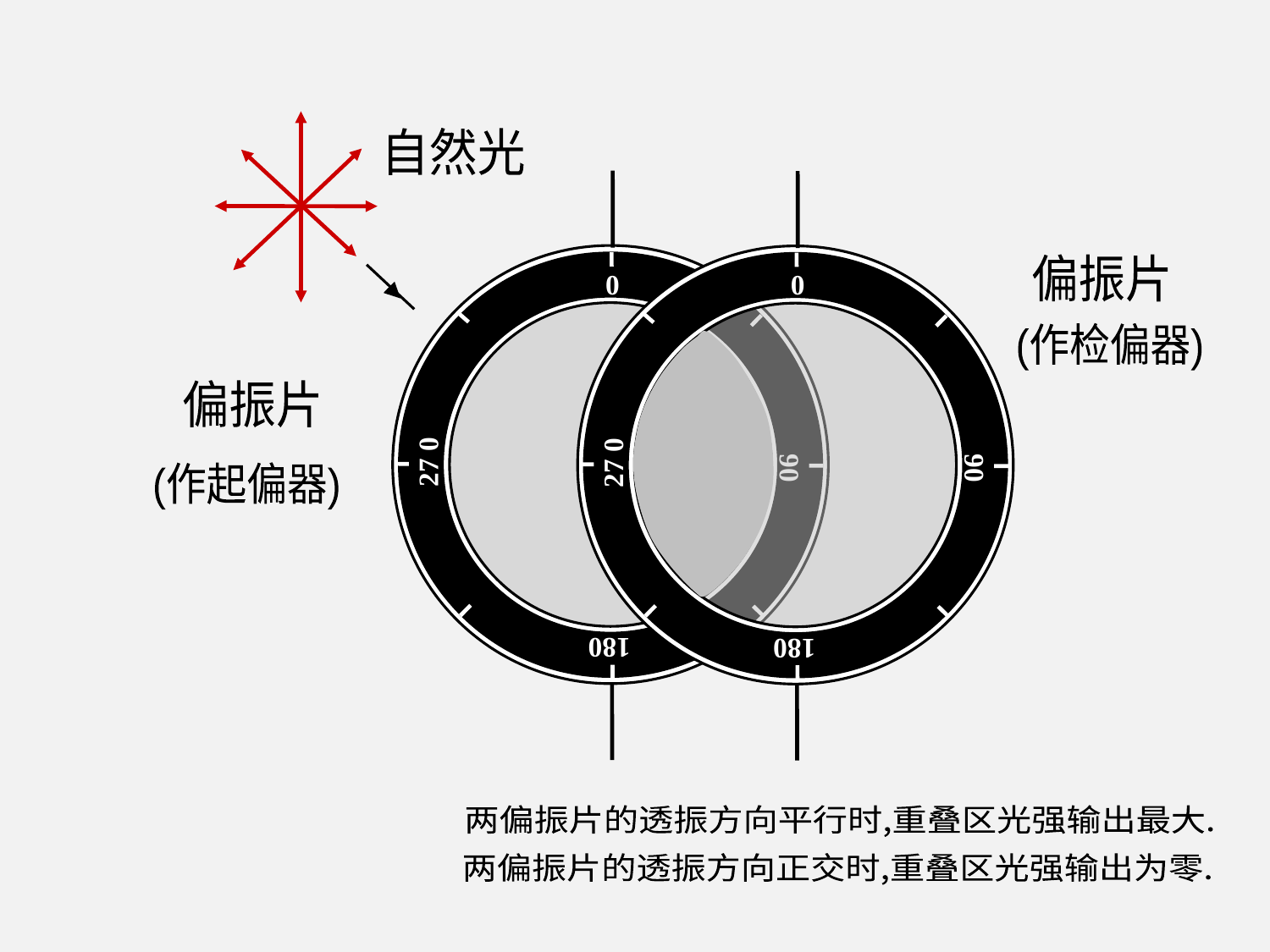

自然光

0

27 0
90

180

0

27 0
90

180

偏振片
(作检偏器)

偏振片
(作起偏器)
两偏振片的透振方向平行时,重叠区光强输出最大.
两偏振片的透振方向正交时,重叠区光强输出为零.